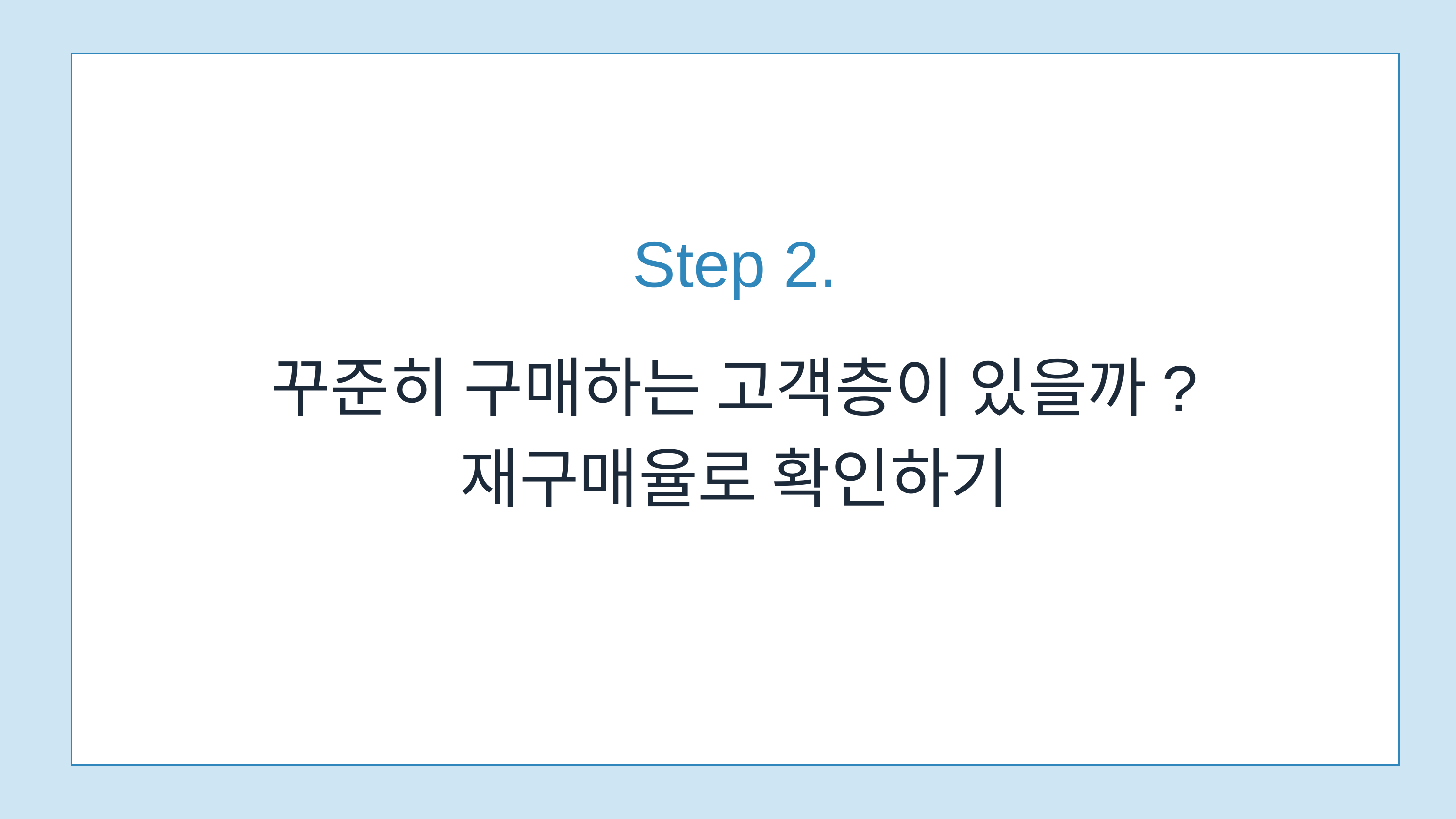

Step 2.
꾸준히 구매하는 고객층이 있을까?
재구매율로 확인하기